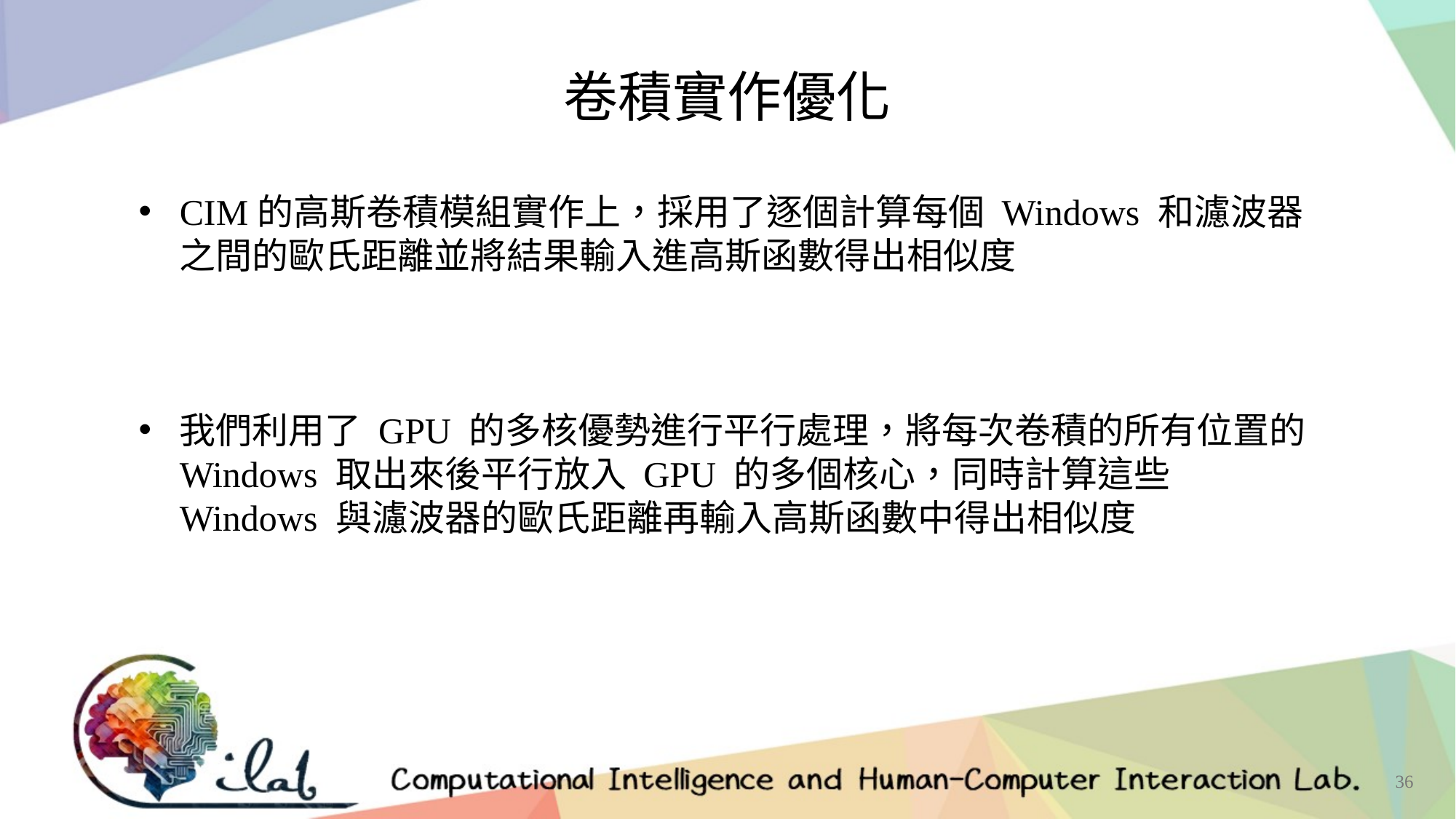

卷積實作優化
CIM的高斯卷積模組實作上，採用了逐個計算每個 Windows 和濾波器之間的歐氏距離並將結果輸入進高斯函數得出相似度

我們利用了 GPU 的多核優勢進行平行處理，將每次卷積的所有位置的 Windows 取出來後平行放入 GPU 的多個核心，同時計算這些 Windows 與濾波器的歐氏距離再輸入高斯函數中得出相似度
36